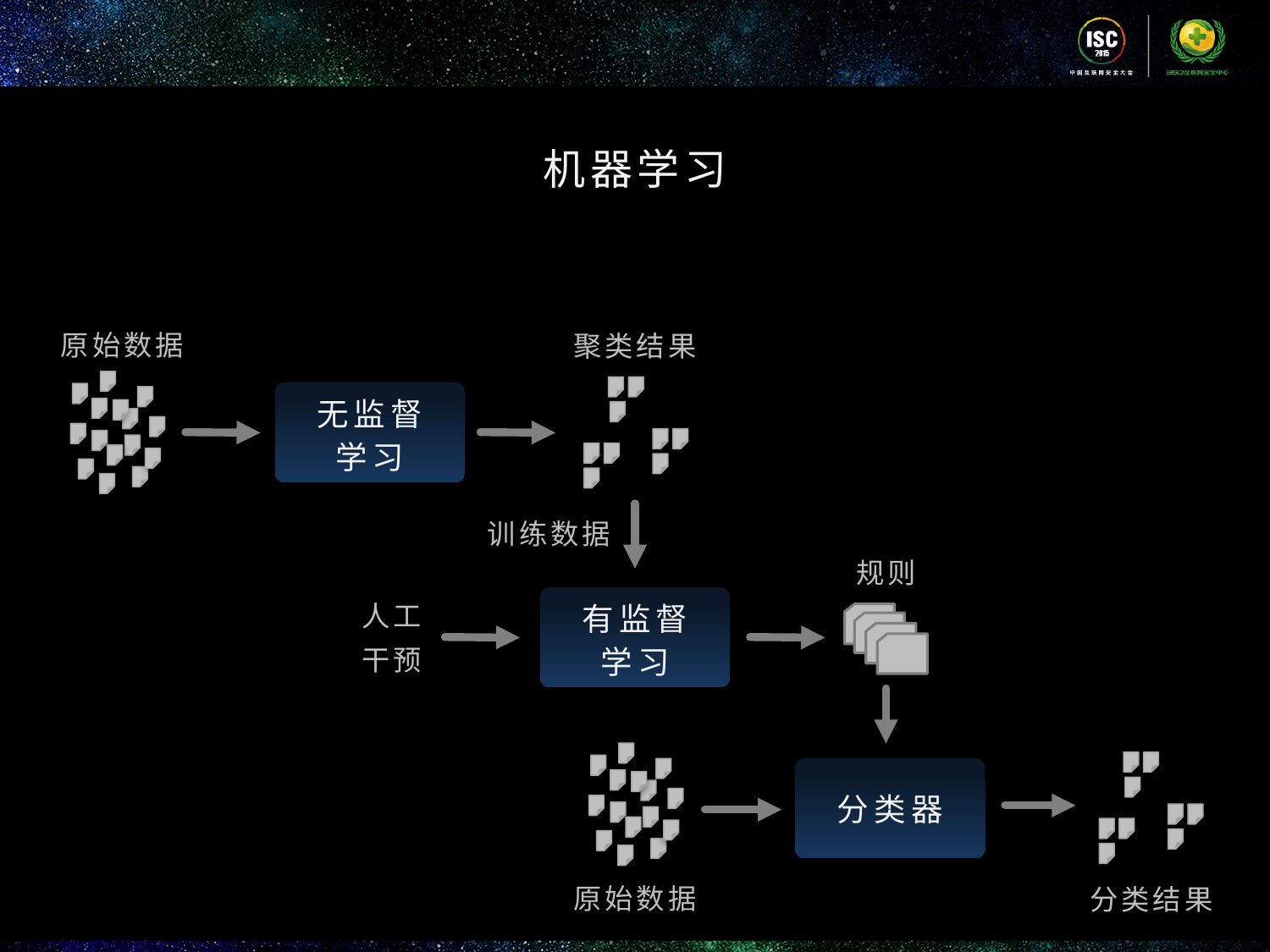

机器学习
原始数据
聚类结果

无监督
学习
规则
人工
干预
有监督
学习

训练数据

分类器
分类结果
原始数据